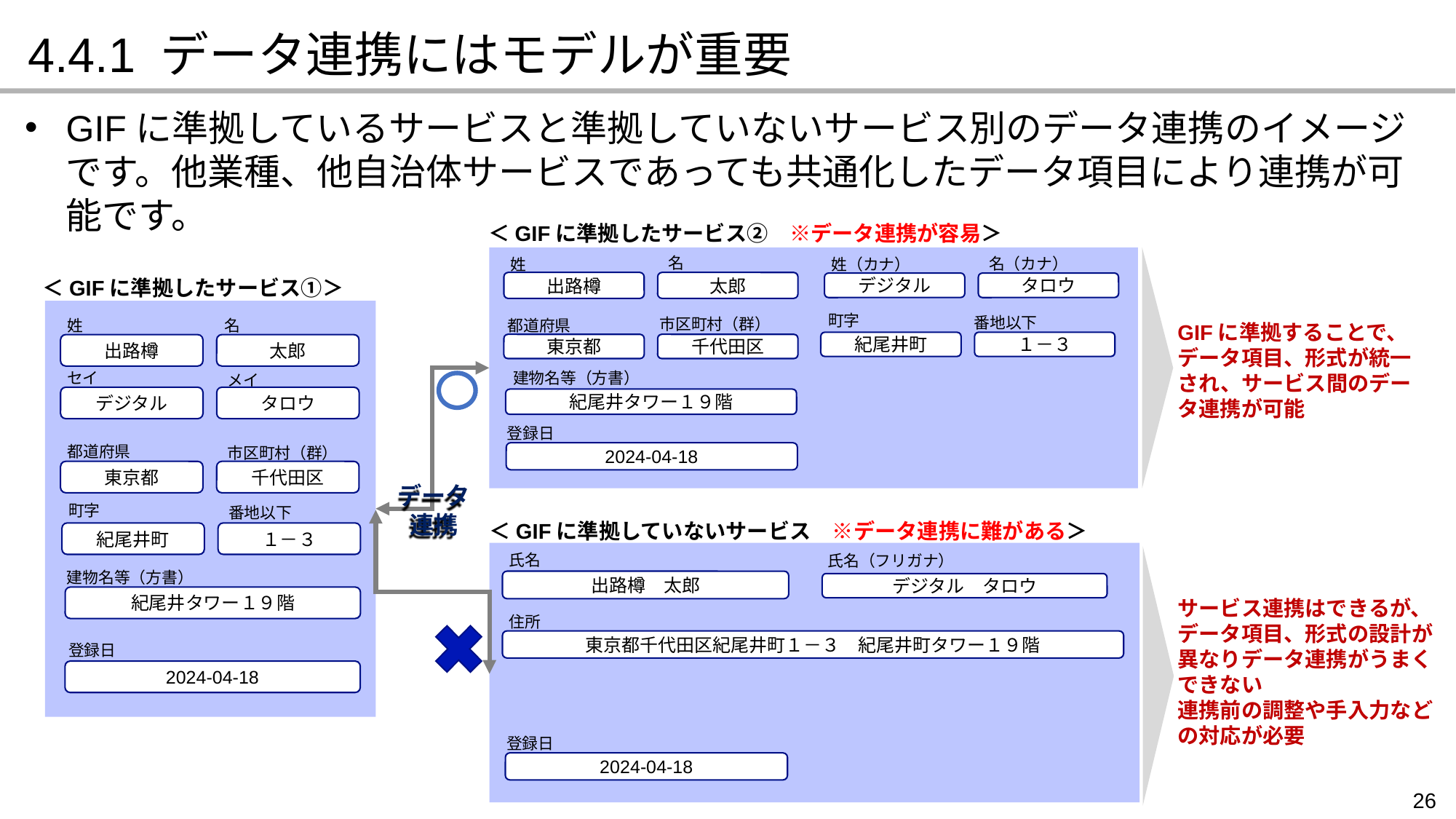

4.4.1 データ連携にはモデルが重要
GIFに準拠しているサービスと準拠していないサービス別のデータ連携のイメージです。他業種、他自治体サービスであっても共通化したデータ項目により連携が可能です。
＜GIFに準拠したサービス②　※データ連携が容易＞

名
姓
出路樽
太郎
名（カナ）
姓（カナ）
タロウ
デジタル
町字
番地以下
市区町村（群）
都道府県
紀尾井町
１－３
東京都
千代田区
建物名等（方書）
紀尾井タワー１９階
登録日
2024-04-18
＜GIFに準拠したサービス①＞

名
姓
出路樽
太郎
セイ
メイ
デジタル
タロウ
都道府県
市区町村（群）
東京都
千代田区
町字
番地以下
紀尾井町
１－３
建物名等（方書）
紀尾井タワー１９階
登録日
2024-04-18
GIFに準拠することで、データ項目、形式が統一され、サービス間のデータ連携が可能

データ
連携
＜GIFに準拠していないサービス　※データ連携に難がある＞

氏名
出路樽　太郎
氏名（フリガナ）
デジタル　タロウ
住所
東京都千代田区紀尾井町１－３　紀尾井町タワー１９階
登録日
2024-04-18
サービス連携はできるが、データ項目、形式の設計が異なりデータ連携がうまくできない
連携前の調整や手入力などの対応が必要

26